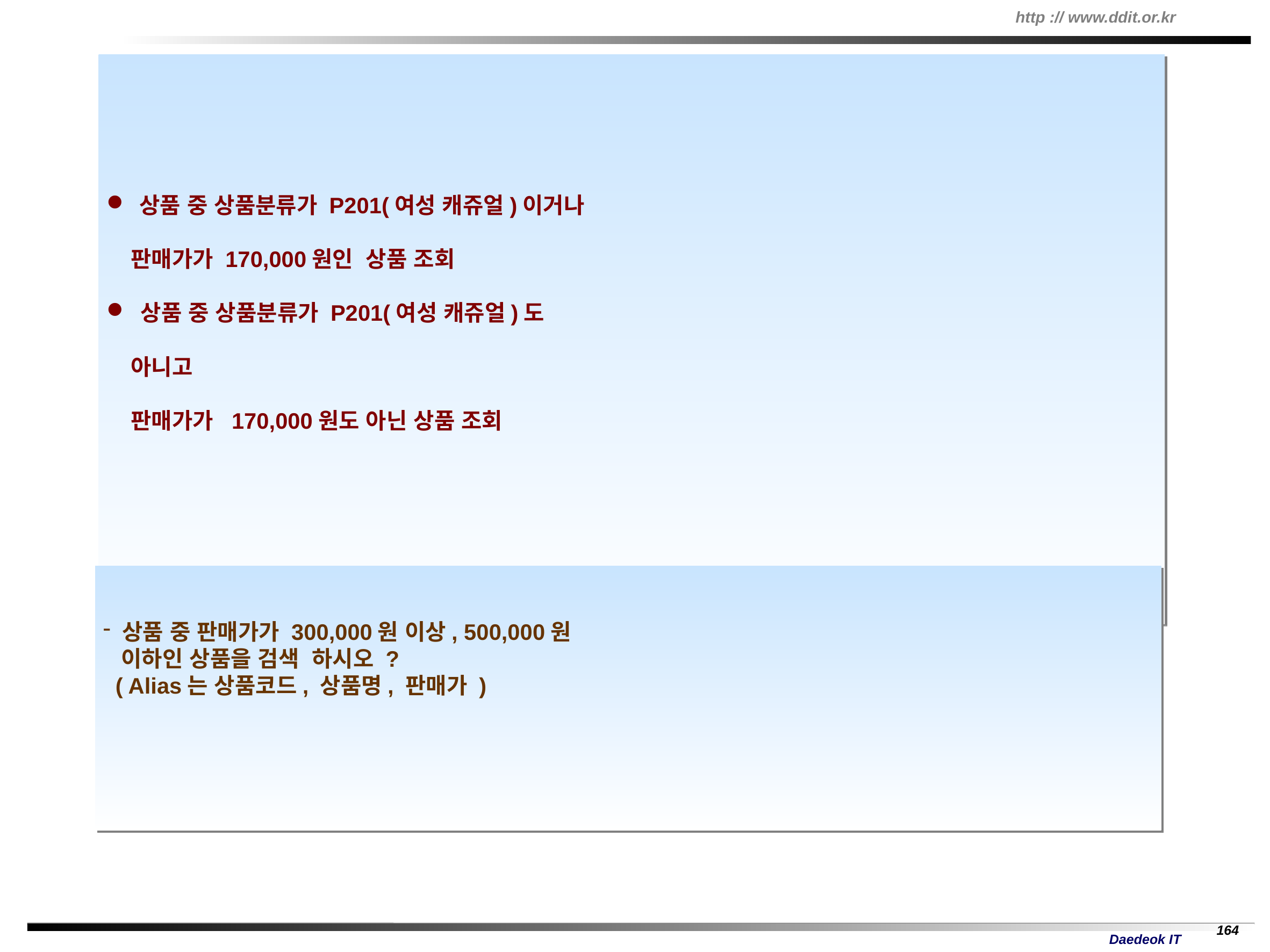

상품 중 상품분류가 P201(여성 캐쥬얼)이거나

   판매가가 170,000원인  상품 조회

 상품 중 상품분류가 P201(여성 캐쥬얼)도

   아니고

   판매가가  170,000원도 아닌 상품 조회

상품 중 판매가가 300,000원 이상, 500,000원
  이하인 상품을 검색  하시오 ?
  ( Alias는 상품코드, 상품명, 판매가 )